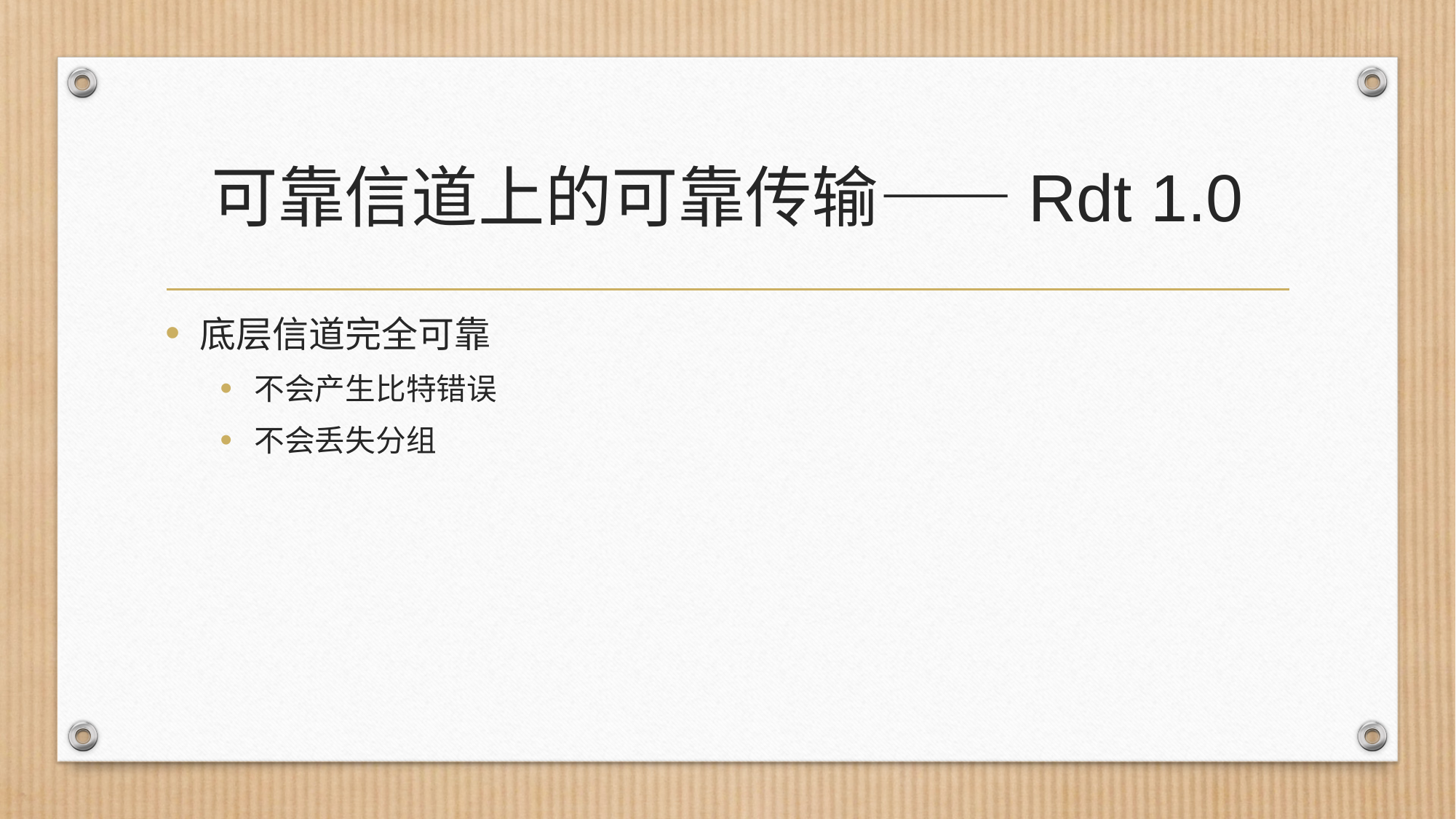

# 可靠信道上的可靠传输——Rdt 1.0
底层信道完全可靠
不会产生比特错误
不会丢失分组